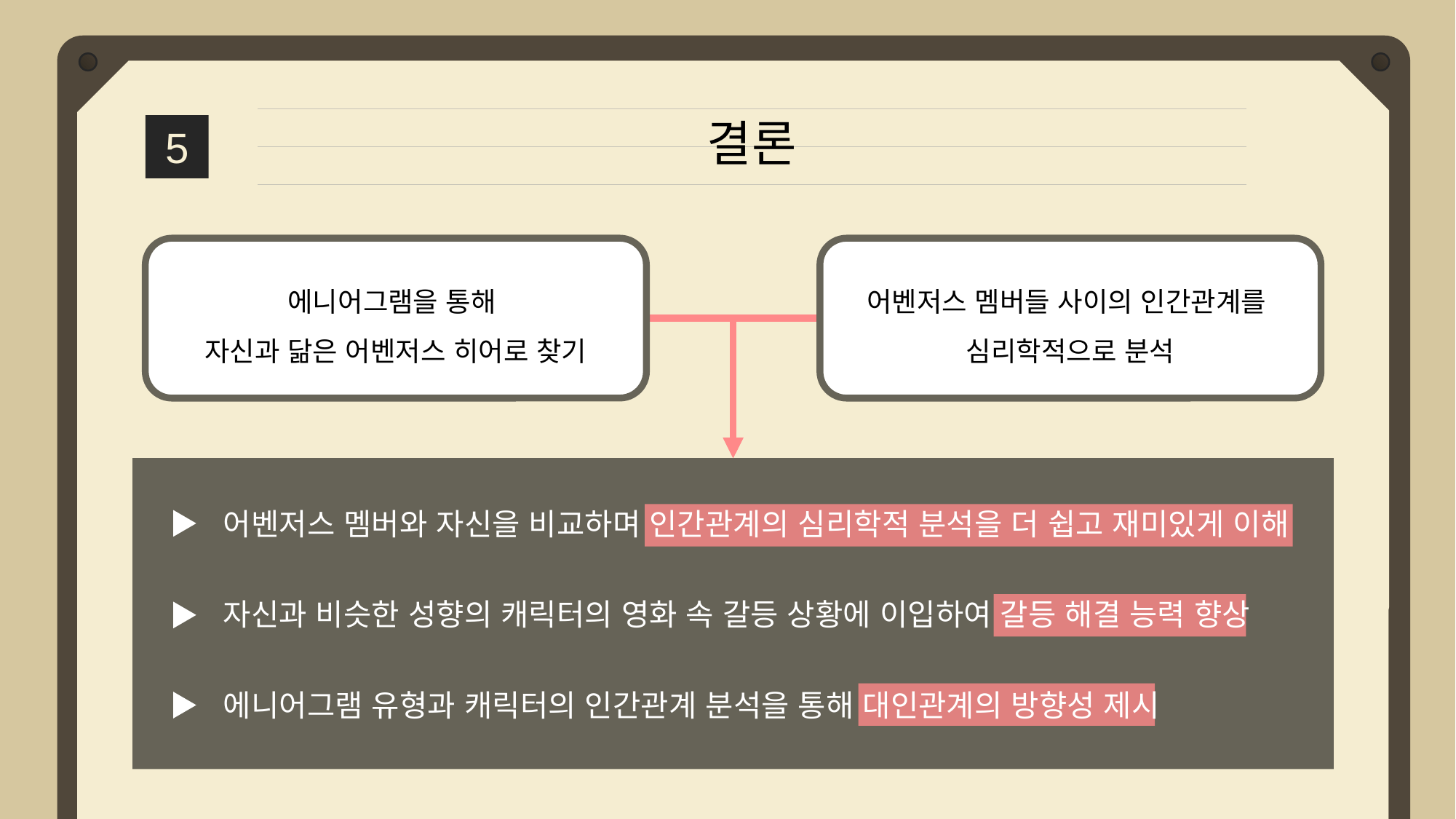

결론
5

에니어그램을 통해
자신과 닮은 어벤저스 히어로 찾기
어벤저스 멤버들 사이의 인간관계를
심리학적으로 분석

어벤저스 멤버와 자신을 비교하며 인간관계의 심리학적 분석을 더 쉽고 재미있게 이해

자신과 비슷한 성향의 캐릭터의 영화 속 갈등 상황에 이입하여 갈등 해결 능력 향상

에니어그램 유형과 캐릭터의 인간관계 분석을 통해 대인관계의 방향성 제시